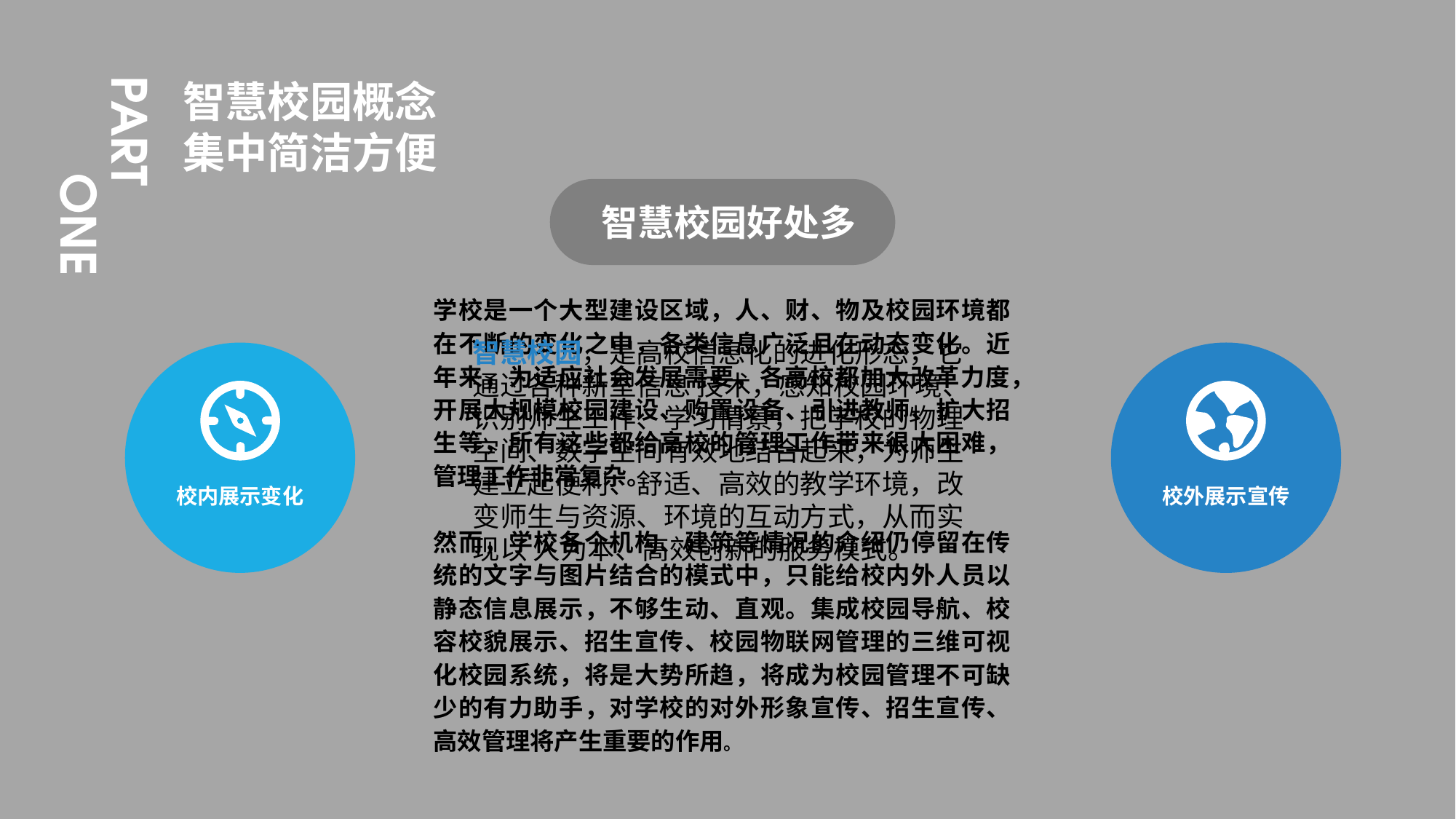

智慧校园概念
集中简洁方便
The user can demonstrate on a projector or computer, or print the presentation and make it into a film to be used in a wider field

智慧校园好处多
学校是一个大型建设区域，人、财、物及校园环境都在不断的变化之中，各类信息广泛且在动态变化。近年来，为适应社会发展需要，各高校都加大改革力度，开展大规模校园建设、购置设备、引进教师、扩大招生等，所有这些都给高校的管理工作带来很大困难，管理工作非常复杂。

然而，学校各个机构、建筑等情况的介绍仍停留在传统的文字与图片结合的模式中，只能给校内外人员以静态信息展示，不够生动、直观。集成校园导航、校容校貌展示、招生宣传、校园物联网管理的三维可视化校园系统，将是大势所趋，将成为校园管理不可缺少的有力助手，对学校的对外形象宣传、招生宣传、高效管理将产生重要的作用。
智慧校园，是高校信息化的进化形态，它通过各种新型信息 技术，感知校园环境、识别师生工作、学习情景，把学校的物理空间、数字空间有效地结合起来，为师生建立起便利、舒适、高效的教学环境，改变师生与资源、环境的互动方式，从而实现以 人为本、高效创新的服务模式。

校内展示变化
校外展示宣传